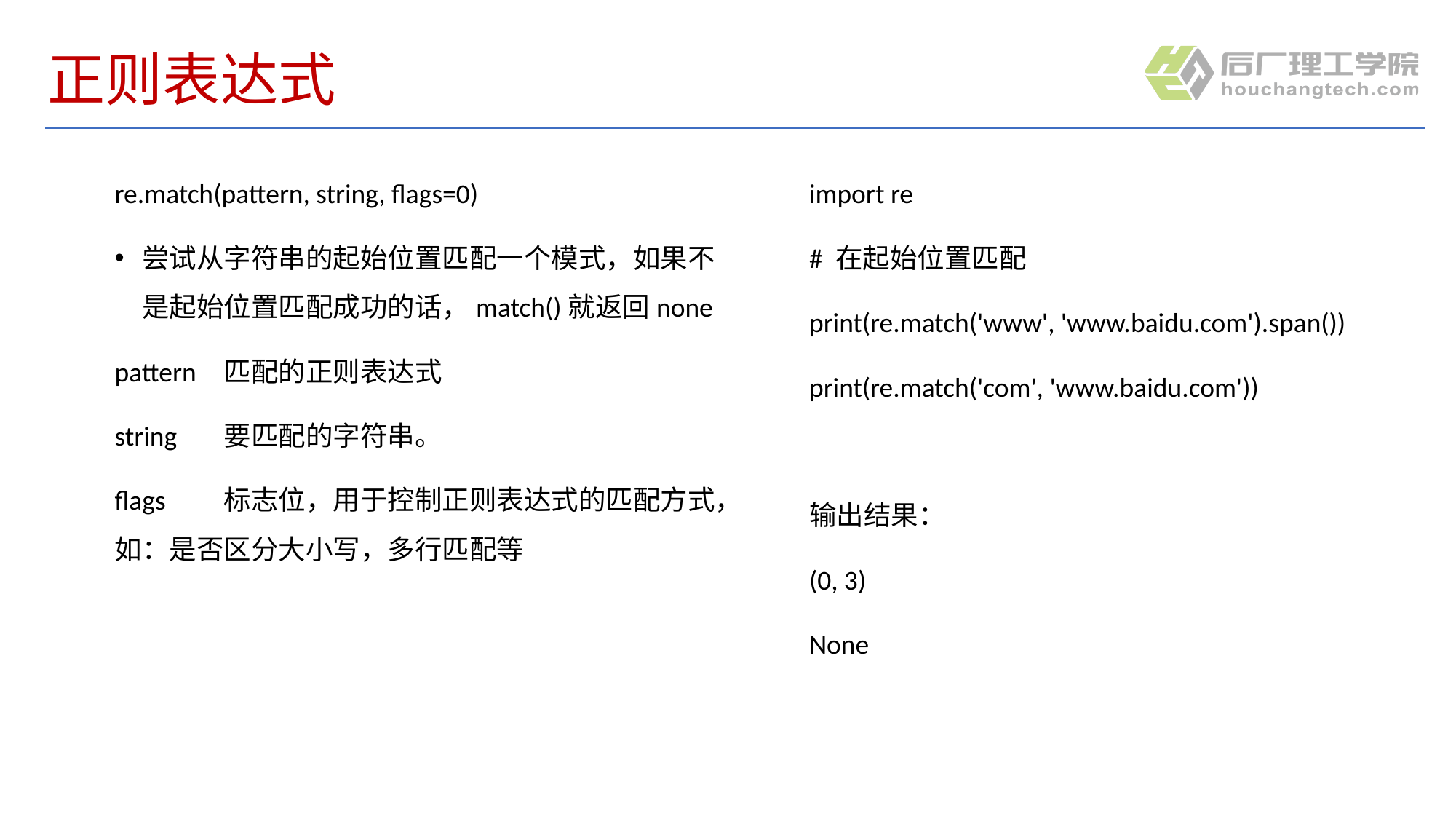

# 正则表达式
re.match(pattern, string, flags=0)
尝试从字符串的起始位置匹配一个模式，如果不是起始位置匹配成功的话，match()就返回none
pattern	匹配的正则表达式
string	要匹配的字符串。
flags	标志位，用于控制正则表达式的匹配方式，如：是否区分大小写，多行匹配等
import re
# 在起始位置匹配
print(re.match('www', 'www.baidu.com').span())
print(re.match('com', 'www.baidu.com'))

输出结果：
(0, 3)
None